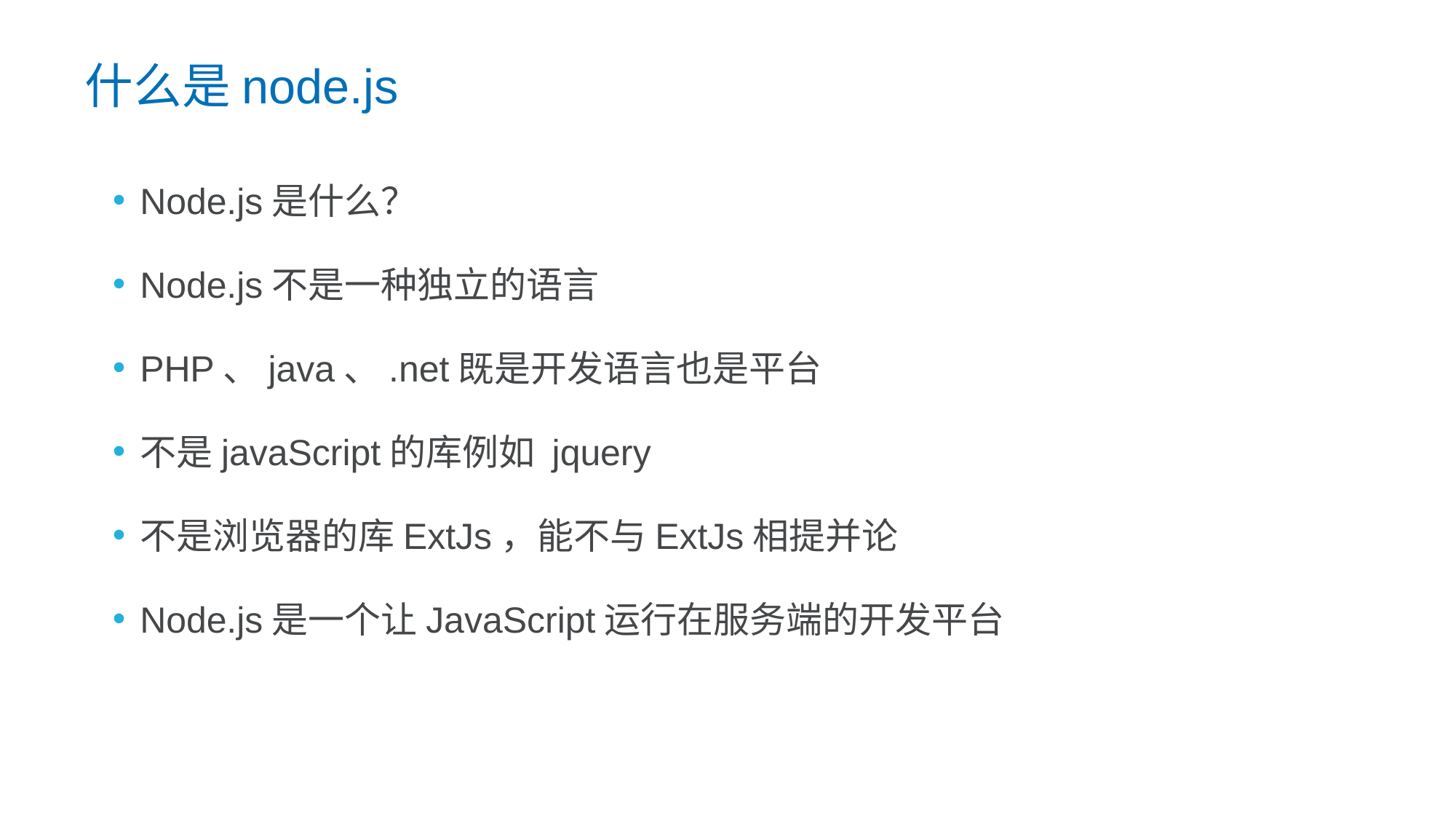

什么是node.js
Node.js是什么？
Node.js不是一种独立的语言
PHP、java、.net既是开发语言也是平台
不是javaScript的库例如 jquery
不是浏览器的库ExtJs，能不与ExtJs相提并论
Node.js是一个让JavaScript运行在服务端的开发平台